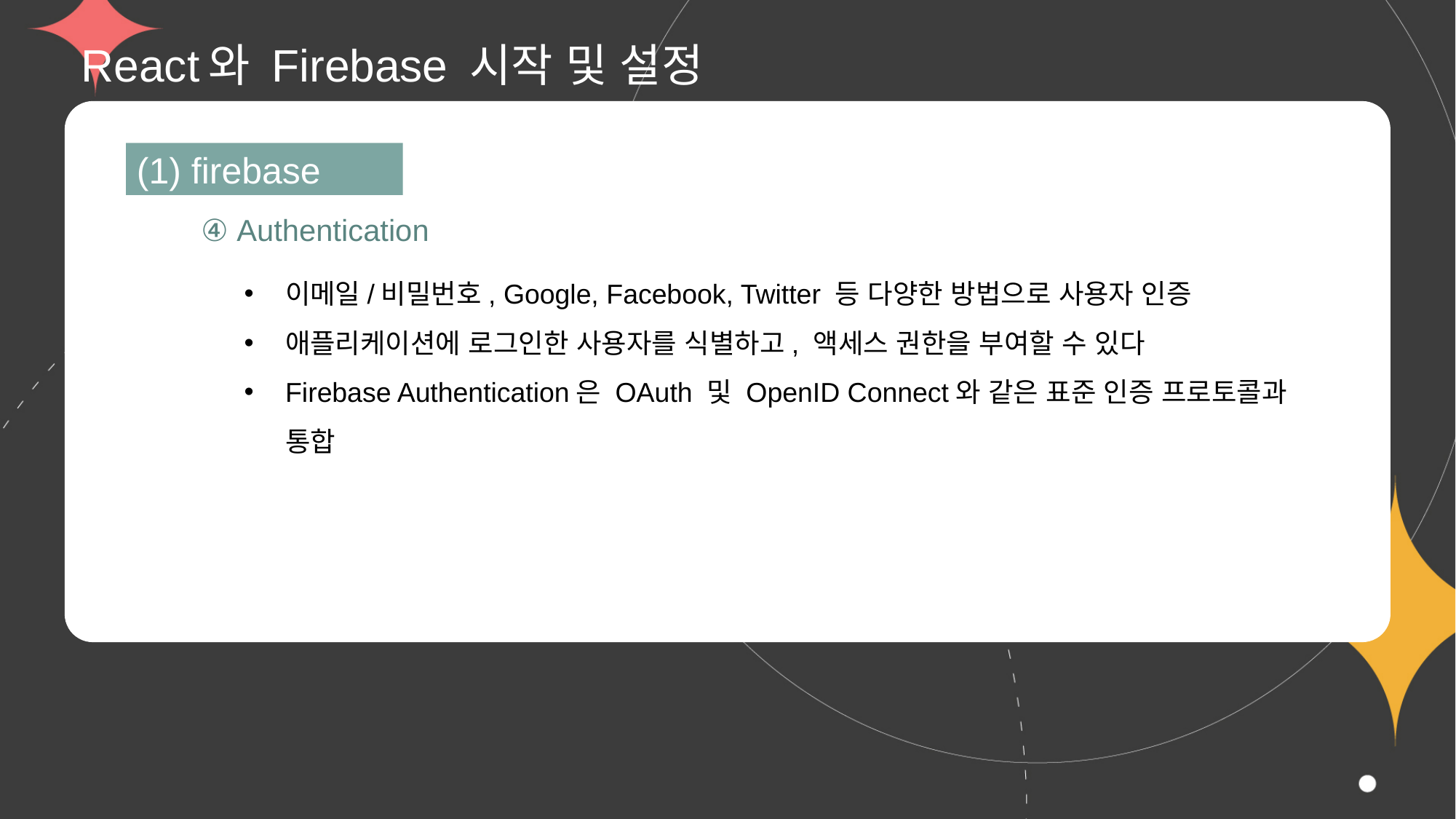

# React와 Firebase 시작 및 설정
(1) firebase
④ Authentication
이메일/비밀번호, Google, Facebook, Twitter 등 다양한 방법으로 사용자 인증
애플리케이션에 로그인한 사용자를 식별하고, 액세스 권한을 부여할 수 있다
Firebase Authentication은 OAuth 및 OpenID Connect와 같은 표준 인증 프로토콜과 통합